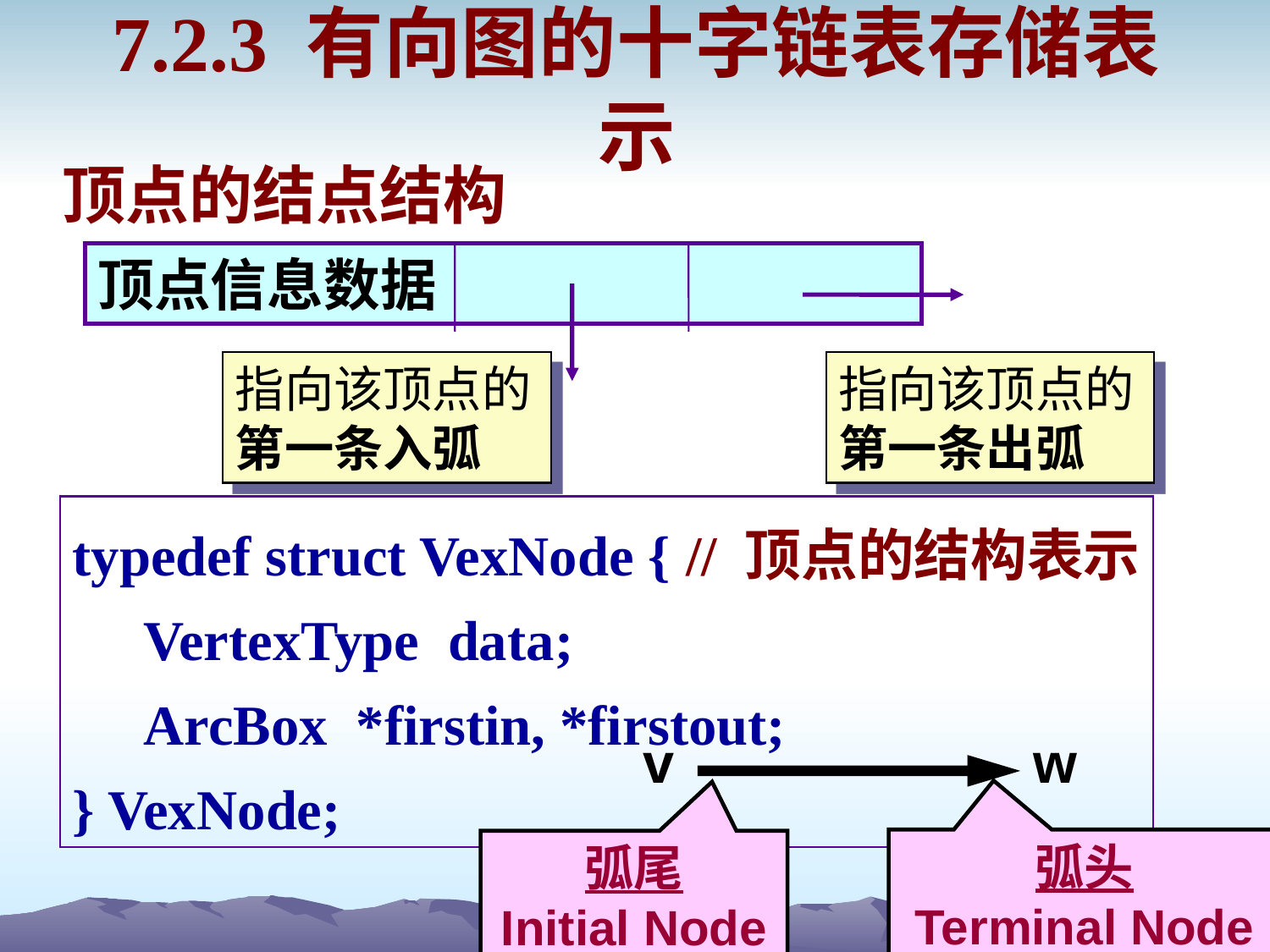

# 7.2.3 有向图的十字链表存储表示
顶点的结点结构
顶点信息数据

指向该顶点的第一条入弧
指向该顶点的第一条出弧
typedef struct VexNode { // 顶点的结构表示
     VertexType  data;
     ArcBox  *firstin, *firstout;
} VexNode;
v
w

弧头
Terminal Node
弧尾
Initial Node
32